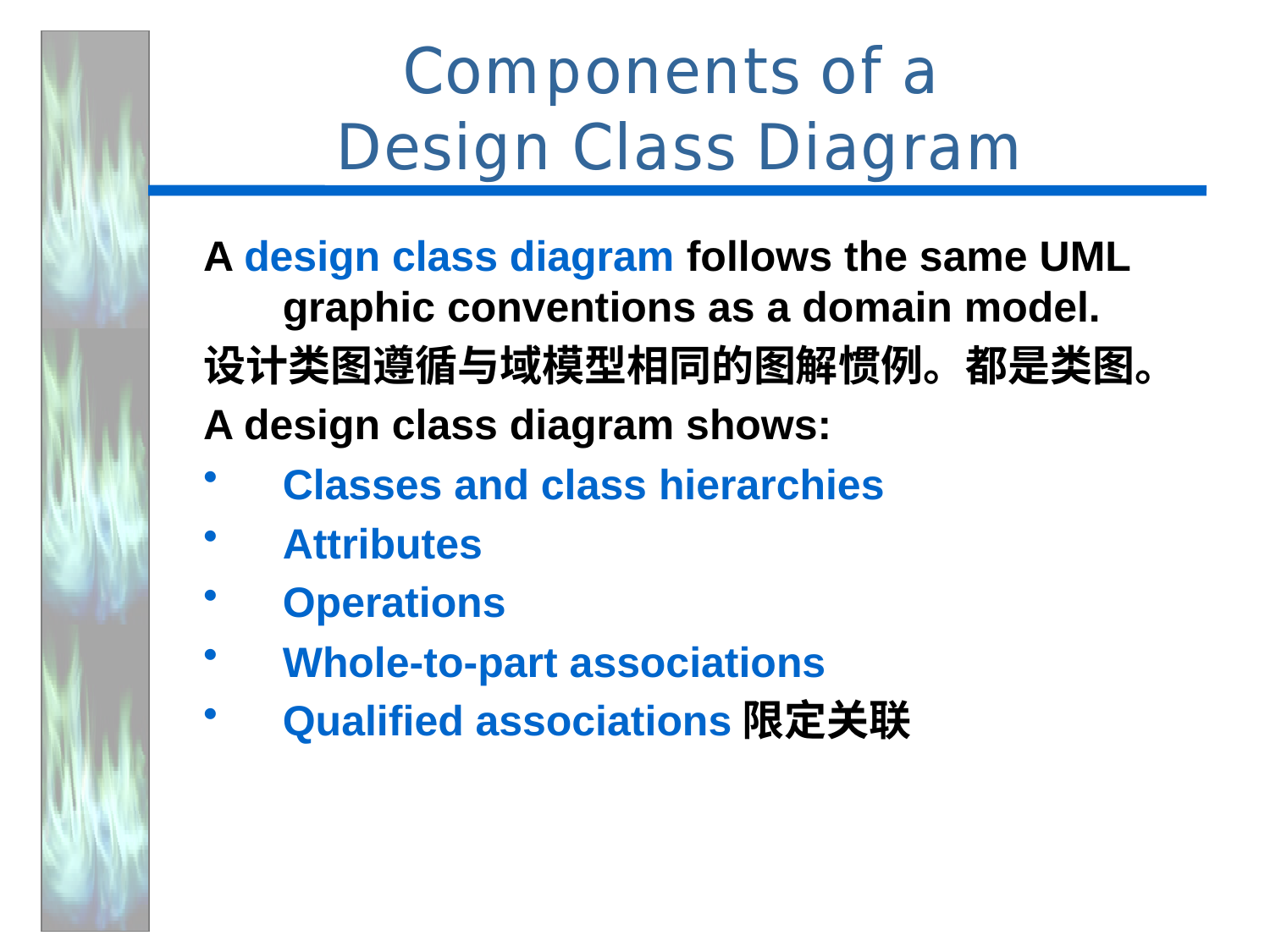

# Components of a Design Class Diagram
A design class diagram follows the same UML graphic conventions as a domain model.
设计类图遵循与域模型相同的图解惯例。都是类图。
A design class diagram shows:
Classes and class hierarchies
Attributes
Operations
Whole-to-part associations
Qualified associations限定关联